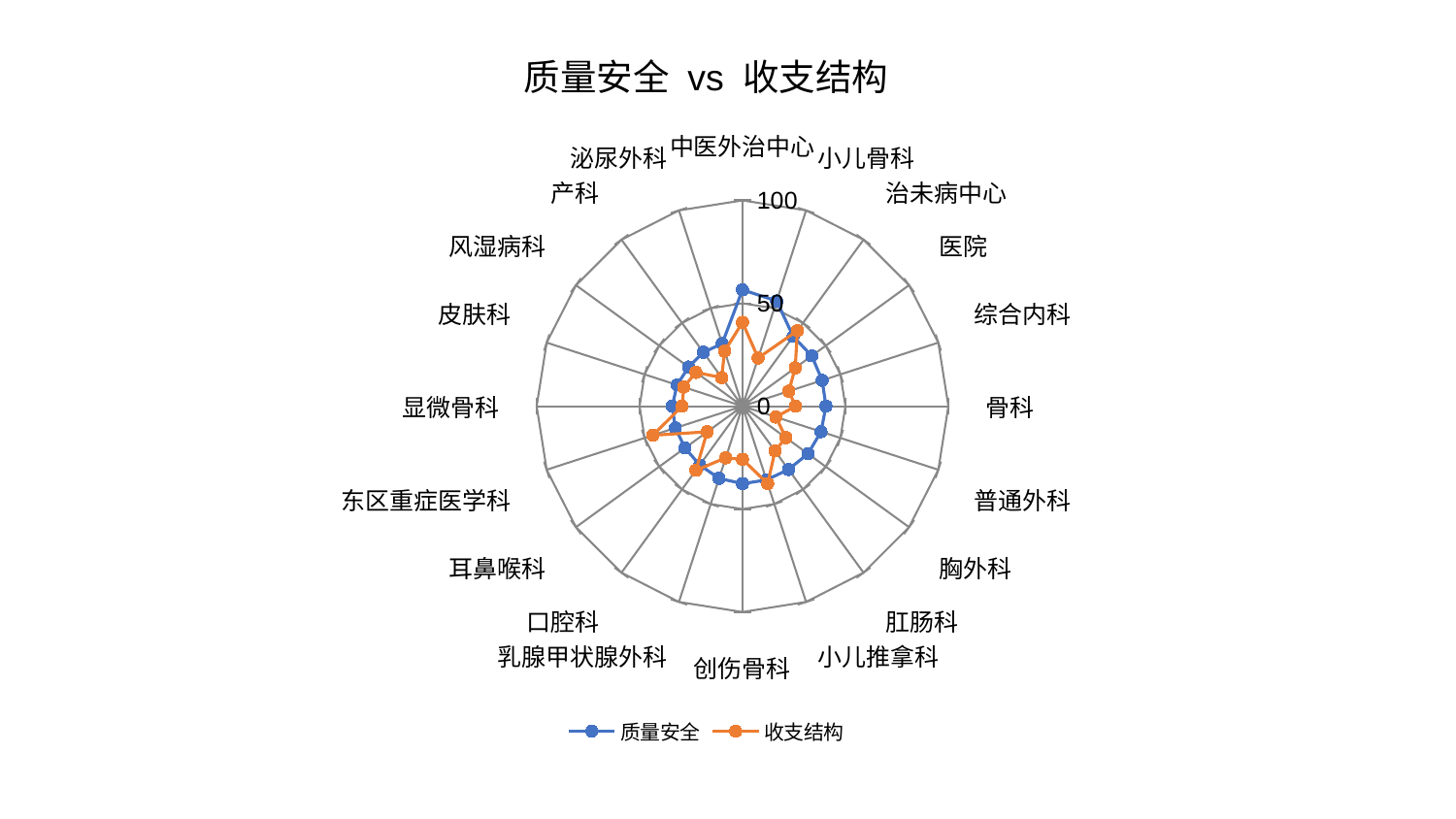

### Chart: 质量安全 vs 收支结构

| Category | 质量安全 | 收支结构 |
|---|---|---|
| 中医外治中心 | 56.56414514077342 | 40.724215195235715 |
| 小儿骨科 | 53.754181145553524 | 24.632659724855316 |
| 治未病中心 | 41.90768816203105 | 45.35239472497816 |
| 医院 | 41.58694432647546 | 31.66898638051776 |
| 综合内科 | 40.69130485745192 | 23.655678131406077 |
| 骨科 | 40.5412878575252 | 25.789849298035588 |
| 普通外科 | 40.11895873913442 | 17.049220046426225 |
| 胸外科 | 39.313048555478716 | 26.02634774231392 |
| 肛肠科 | 38.02662875255963 | 26.90882633828569 |
| 小儿推拿科 | 37.68123077260476 | 39.567237989326166 |
| 创伤骨科 | 37.65056864110018 | 25.840763602845357 |
| 乳腺甲状腺外科 | 36.86971765090546 | 26.39917373199014 |
| 口腔科 | 35.37493209040227 | 38.55070421064875 |
| 耳鼻喉科 | 34.54365606264152 | 21.208695906216455 |
| 东区重症医学科 | 34.31546220830878 | 45.79604195071576 |
| 显微骨科 | 34.15394181638153 | 29.36524914289582 |
| 皮肤科 | 33.411414116961126 | 30.03259853652564 |
| 风湿病科 | 32.383968721184694 | 27.979722952147043 |
| 产科 | 32.37715281971781 | 17.16161285043209 |
| 泌尿外科 | 31.9445036973644 | 28.15433542548442 |
10